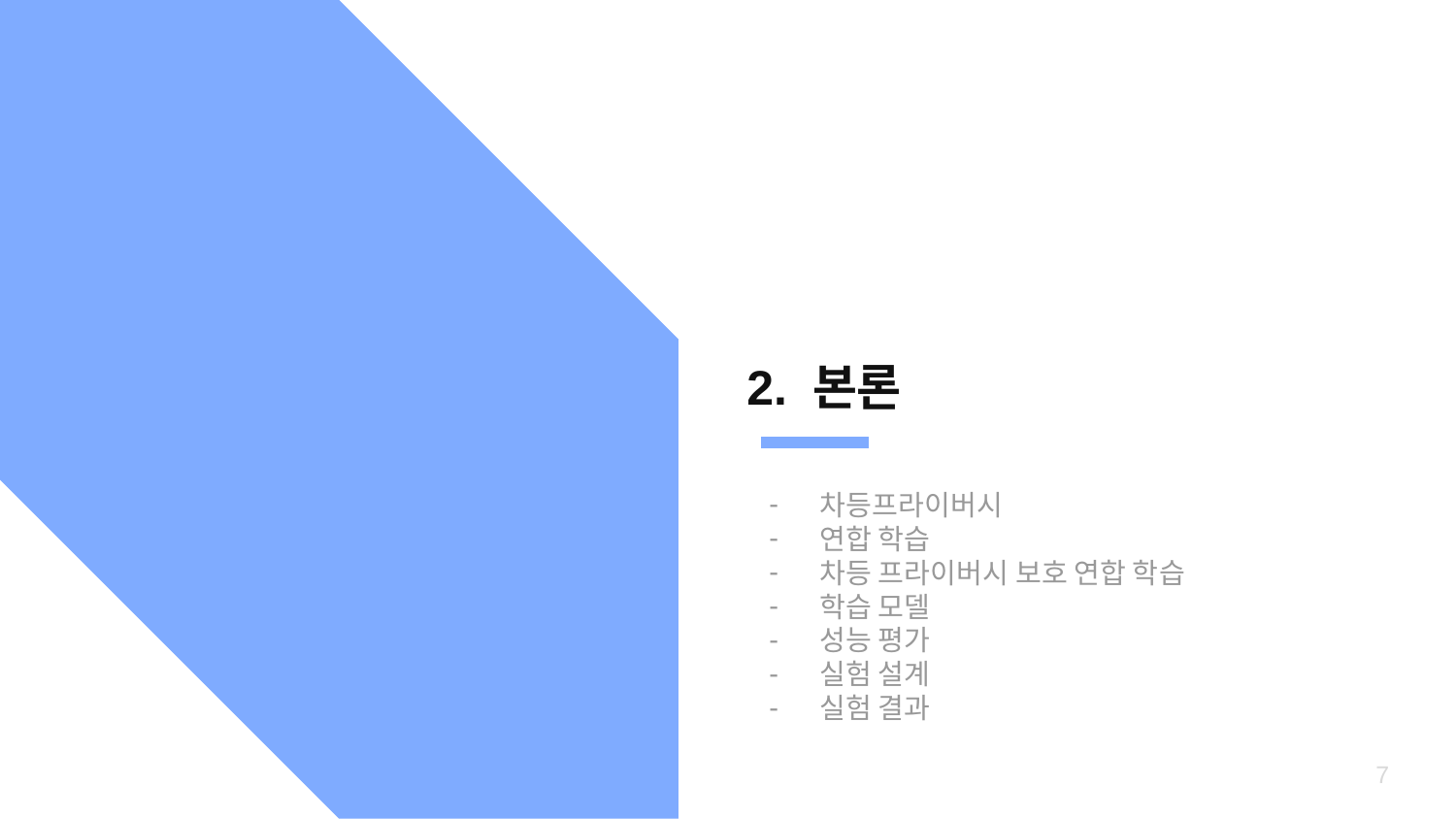

# 2. 본론
차등프라이버시
연합 학습
차등 프라이버시 보호 연합 학습
학습 모델
성능 평가
실험 설계
실험 결과
7